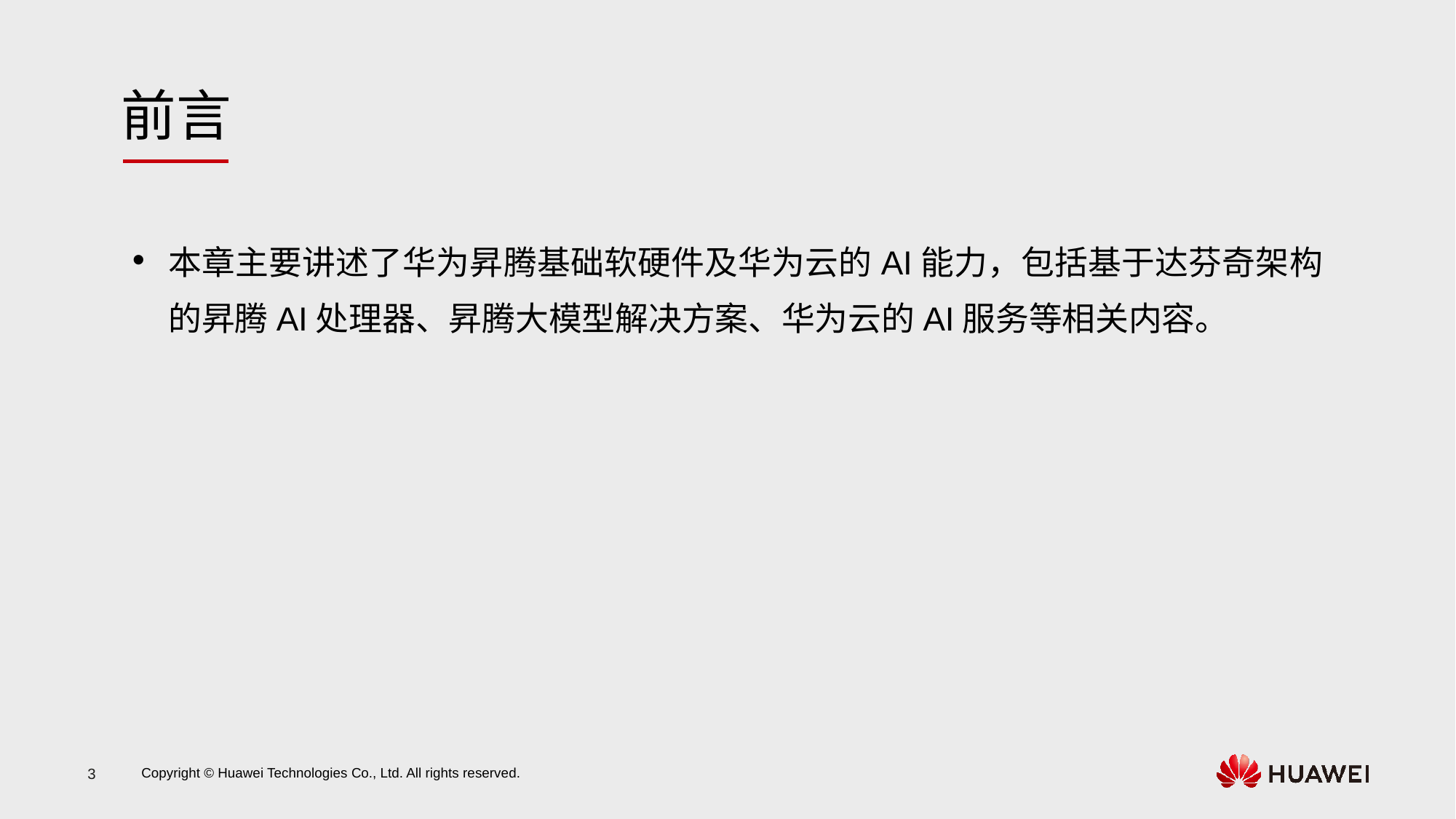

本章主要讲述了华为昇腾基础软硬件及华为云的AI能力，包括基于达芬奇架构的昇腾AI处理器、昇腾大模型解决方案、华为云的AI服务等相关内容。